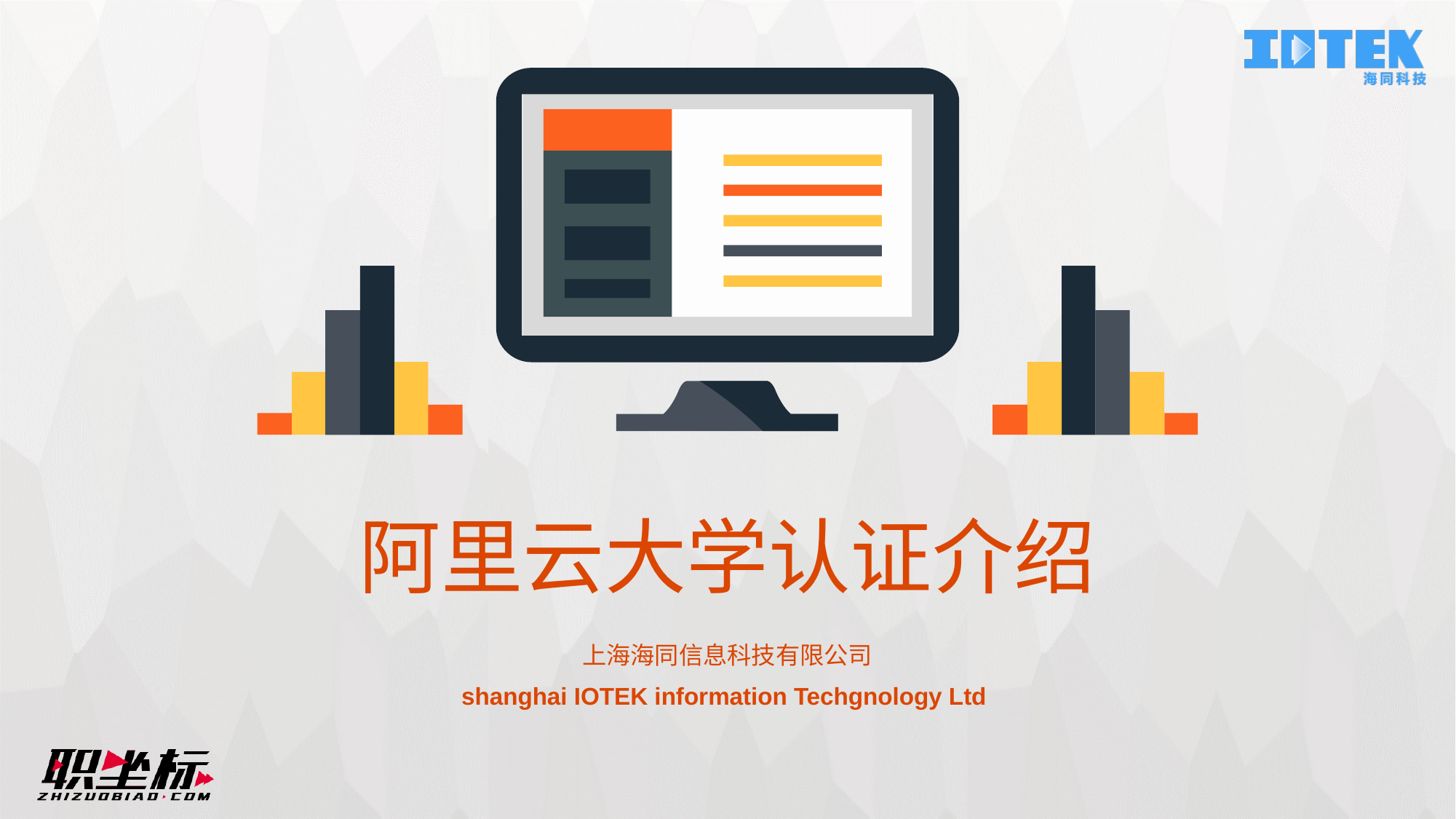

# 阿里云大学认证介绍
上海海同信息科技有限公司
shanghai IOTEK information Techgnology Ltd